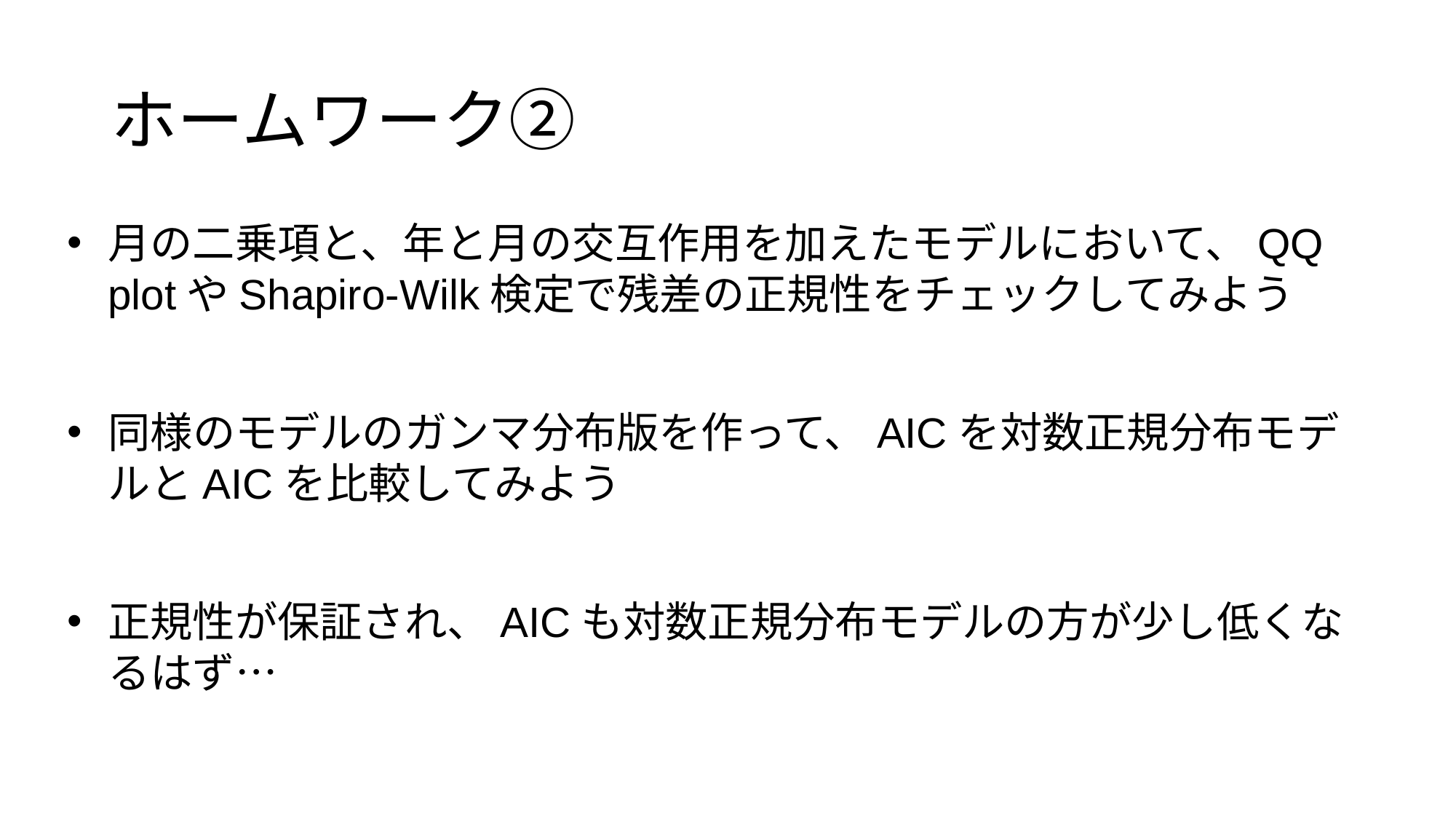

ホームワーク②
月の二乗項と、年と月の交互作用を加えたモデルにおいて、QQ plotやShapiro-Wilk検定で残差の正規性をチェックしてみよう

同様のモデルのガンマ分布版を作って、AICを対数正規分布モデルとAICを比較してみよう

正規性が保証され、AICも対数正規分布モデルの方が少し低くなるはず…